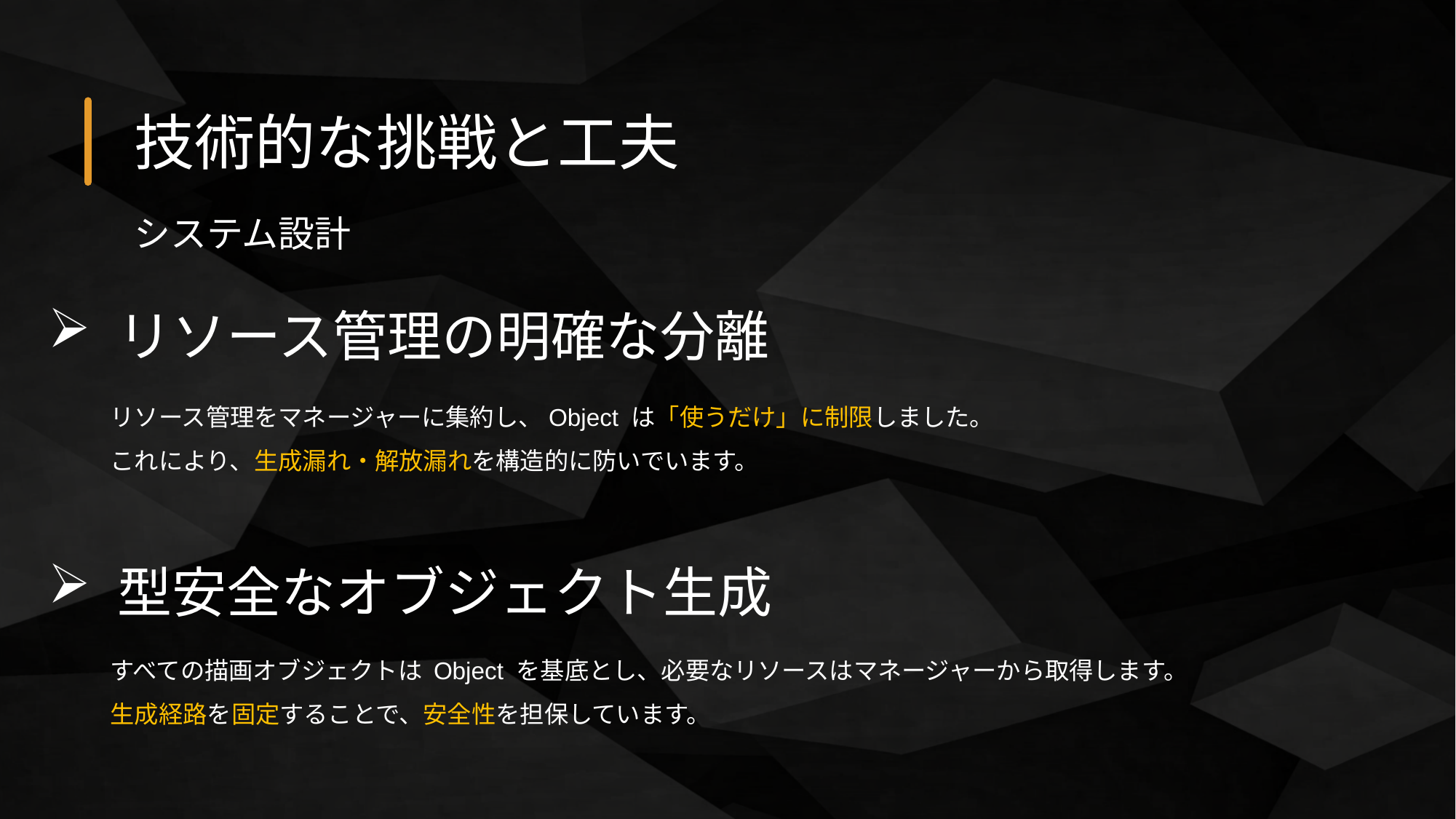

技術的な挑戦と工夫
システム設計
 リソース管理の明確な分離
リソース管理をマネージャーに集約し、Object は「使うだけ」に制限しました。
これにより、生成漏れ・解放漏れを構造的に防いでいます。
 型安全なオブジェクト生成

すべての描画オブジェクトは Object を基底とし、必要なリソースはマネージャーから取得します。
生成経路を固定することで、安全性を担保しています。